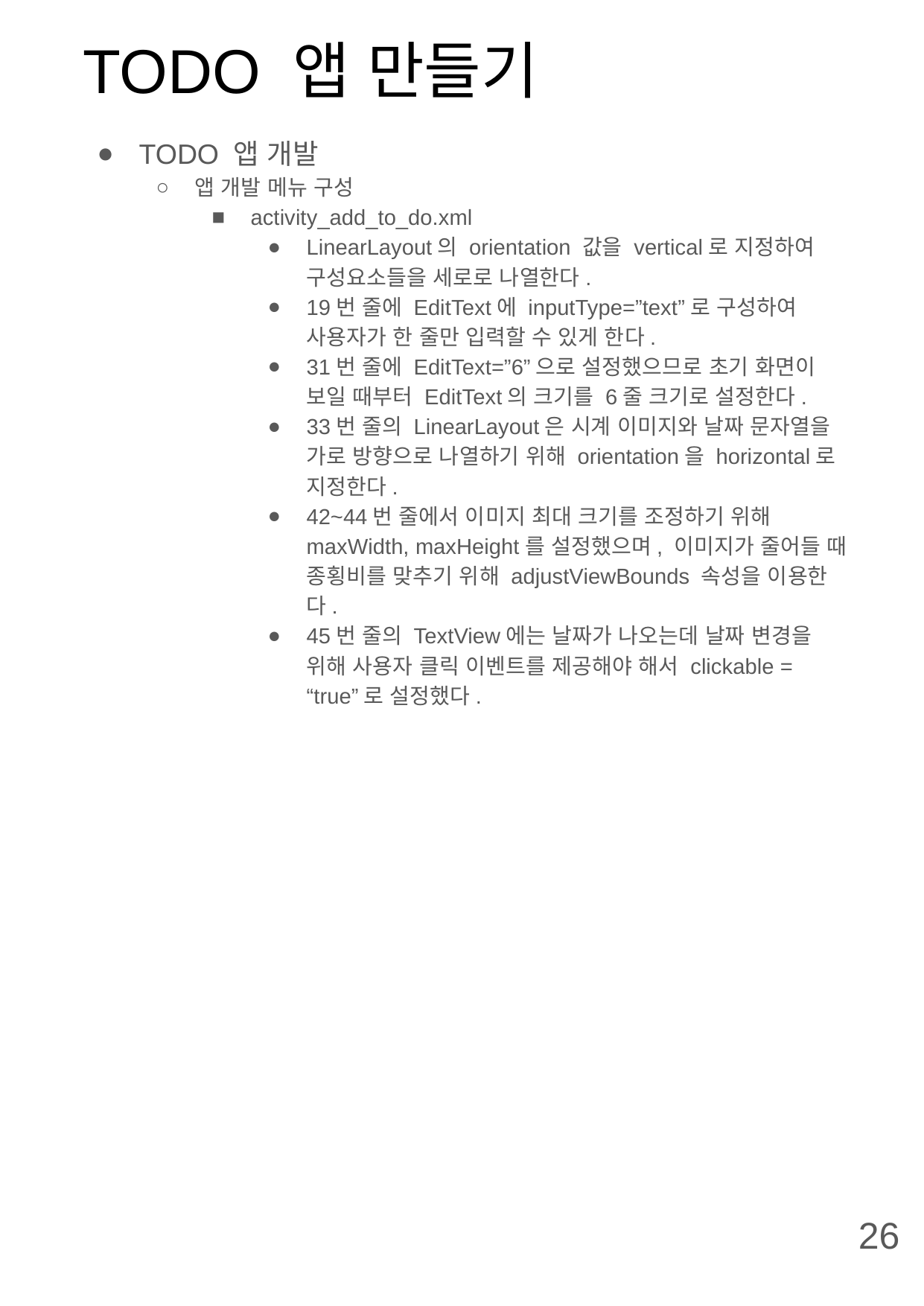

# TODO 앱 만들기
TODO 앱 개발
앱 개발 메뉴 구성
activity_add_to_do.xml
LinearLayout의 orientation 값을 vertical로 지정하여 구성요소들을 세로로 나열한다.
19번 줄에 EditText에 inputType=”text”로 구성하여 사용자가 한 줄만 입력할 수 있게 한다.
31번 줄에 EditText=”6”으로 설정했으므로 초기 화면이 보일 때부터 EditText의 크기를 6줄 크기로 설정한다.
33번 줄의 LinearLayout은 시계 이미지와 날짜 문자열을 가로 방향으로 나열하기 위해 orientation을 horizontal로 지정한다.
42~44번 줄에서 이미지 최대 크기를 조정하기 위해 maxWidth, maxHeight를 설정했으며, 이미지가 줄어들 때 종횡비를 맞추기 위해 adjustViewBounds 속성을 이용한다.
45번 줄의 TextView에는 날짜가 나오는데 날짜 변경을 위해 사용자 클릭 이벤트를 제공해야 해서 clickable = “true”로 설정했다.
26